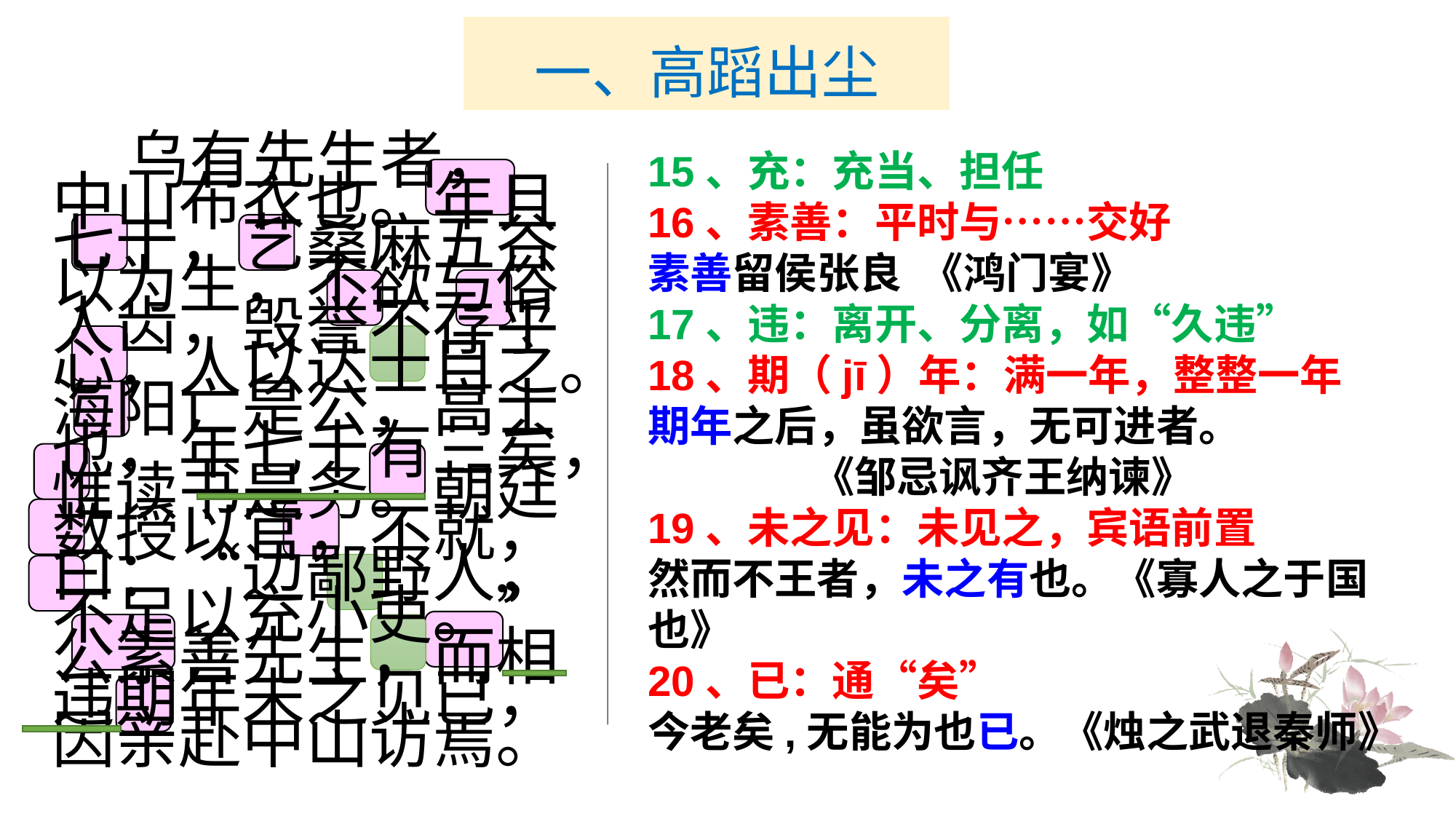

# 一、高蹈出尘
15、充：充当、担任
16、素善：平时与……交好
素善留侯张良  《鸿门宴》
17、违：离开、分离，如“久违”
18、期（jī）年：满一年，整整一年
期年之后，虽欲言，无可进者。
                《邹忌讽齐王纳谏》
19、未之见：未见之，宾语前置
然而不王者，未之有也。《寡人之于国也》
20、已：通“矣”
今老矣,无能为也已。《烛之武退秦师》

　　   乌有先生者，中山布衣也。年且七十，艺桑麻五谷以为生，不欲与俗人齿，毁誉不存乎心，人以达士目之。海阳亡是公，高士也，年七十有三矣，惟读书是务。朝廷数授以官，不就，曰：“边鄙野人，不足以充小吏。”公素善先生，而相违期年未之见已，因亲赴中山访焉。